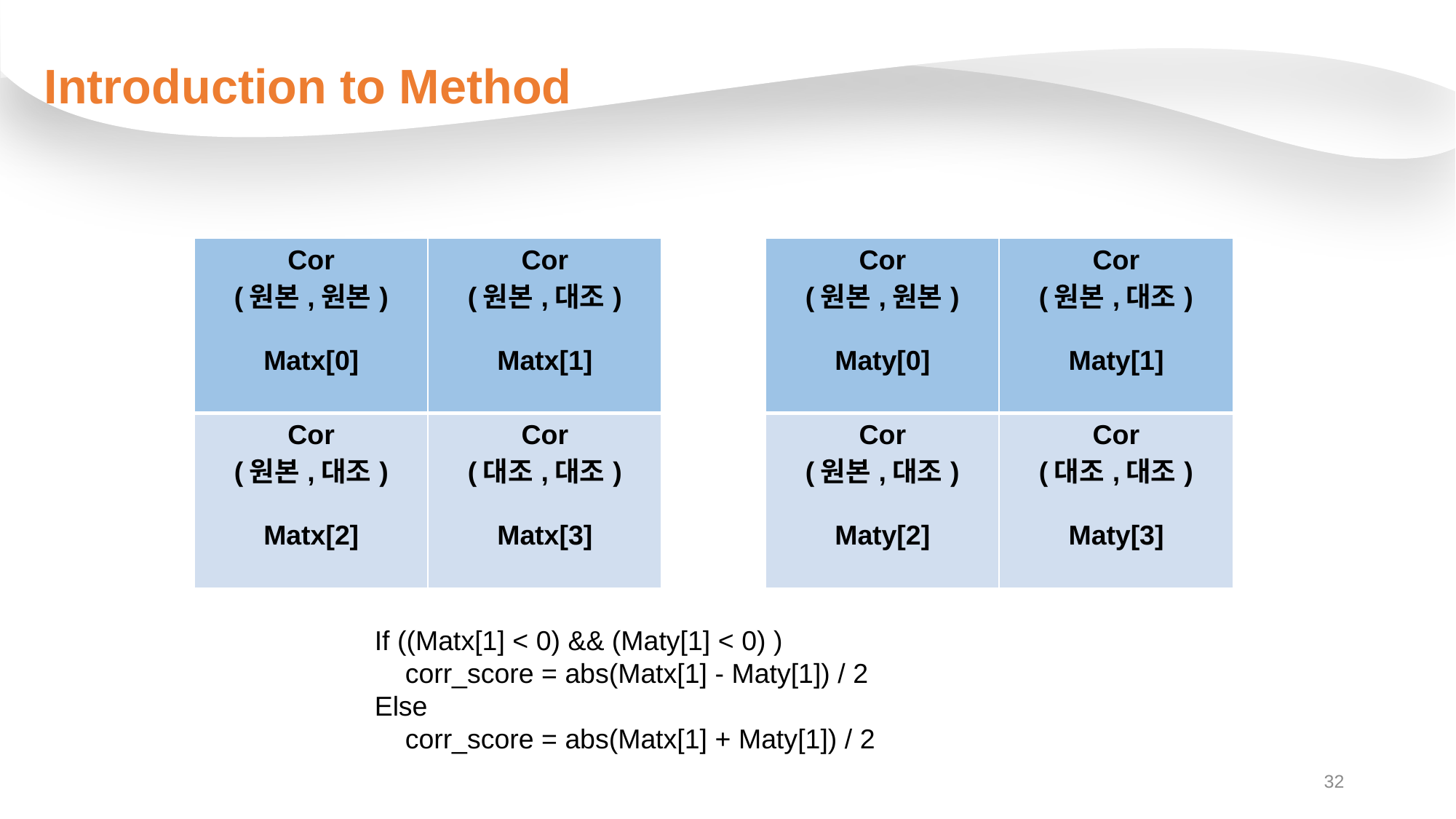

Introduction to Method

| Cor (원본,원본) Matx[0] | Cor (원본,대조) Matx[1] |
| --- | --- |
| Cor (원본,대조) Matx[2] | Cor (대조,대조) Matx[3] |
| Cor (원본,원본) Maty[0] | Cor (원본,대조) Maty[1] |
| --- | --- |
| Cor (원본,대조) Maty[2] | Cor (대조,대조) Maty[3] |
If ((Matx[1] < 0) && (Maty[1] < 0) )
    corr_score = abs(Matx[1] - Maty[1]) / 2
Else
    corr_score = abs(Matx[1] + Maty[1]) / 2
32